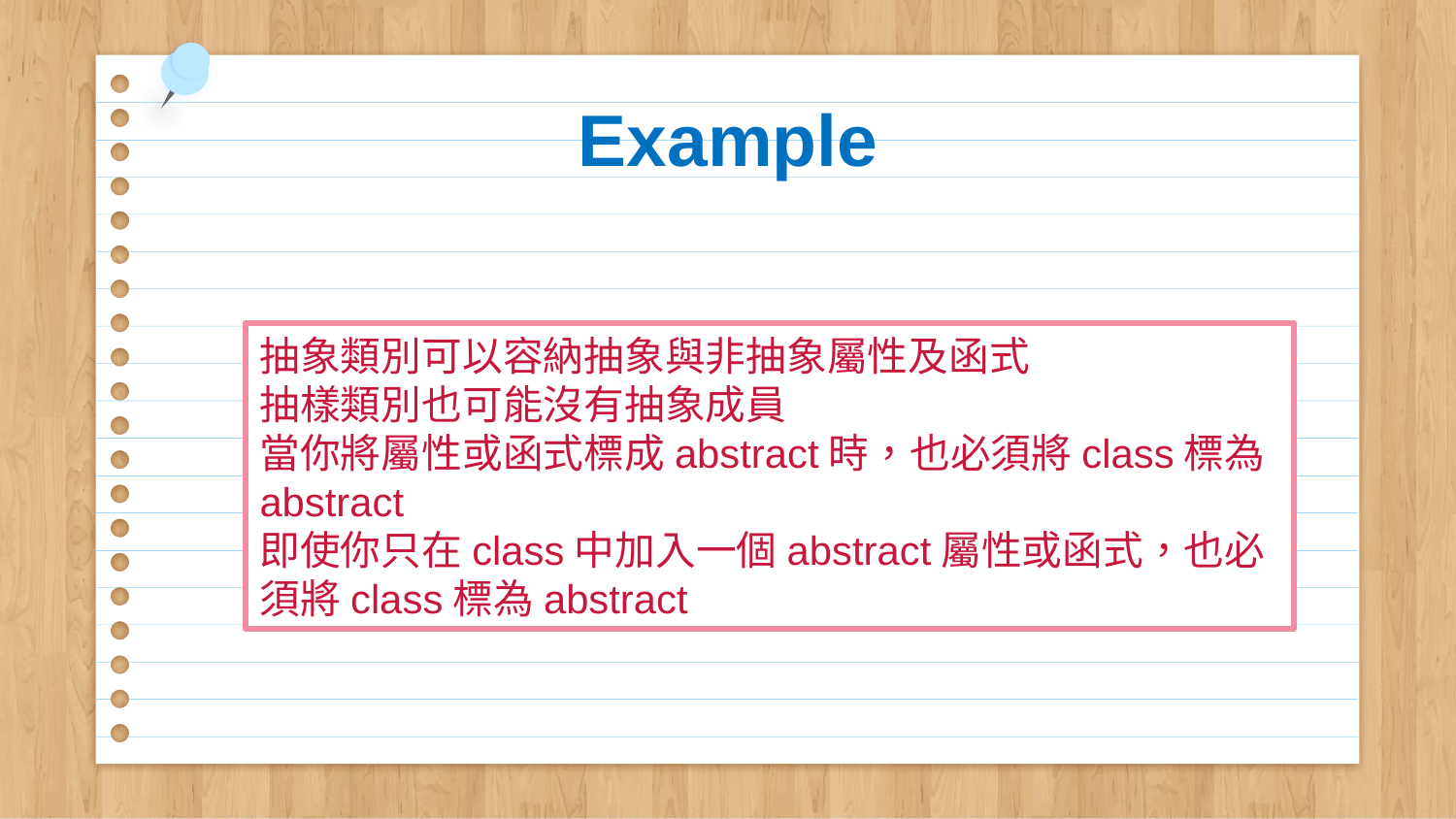

# Example
抽象類別可以容納抽象與非抽象屬性及函式
抽樣類別也可能沒有抽象成員
當你將屬性或函式標成abstract時，也必須將class標為abstract
即使你只在class中加入一個abstract屬性或函式，也必須將class標為abstract